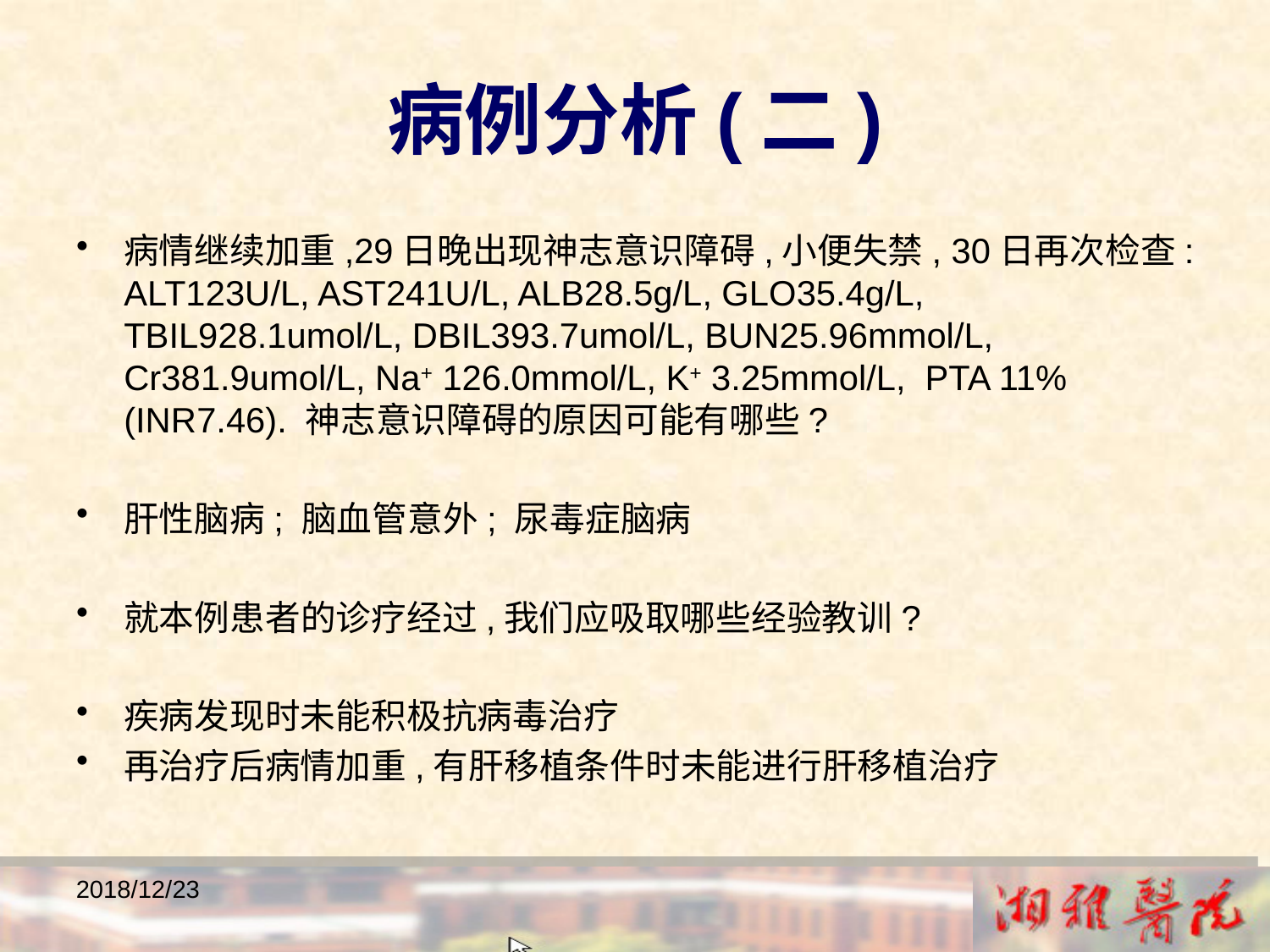

病例分析(二)
病情继续加重,29日晚出现神志意识障碍,小便失禁, 30日再次检查:ALT123U/L, AST241U/L, ALB28.5g/L, GLO35.4g/L, TBIL928.1umol/L, DBIL393.7umol/L, BUN25.96mmol/L, Cr381.9umol/L, Na+ 126.0mmol/L, K+ 3.25mmol/L,  PTA 11%(INR7.46). 神志意识障碍的原因可能有哪些?

肝性脑病; 脑血管意外; 尿毒症脑病

就本例患者的诊疗经过,我们应吸取哪些经验教训?

疾病发现时未能积极抗病毒治疗
再治疗后病情加重,有肝移植条件时未能进行肝移植治疗

2018/12/23